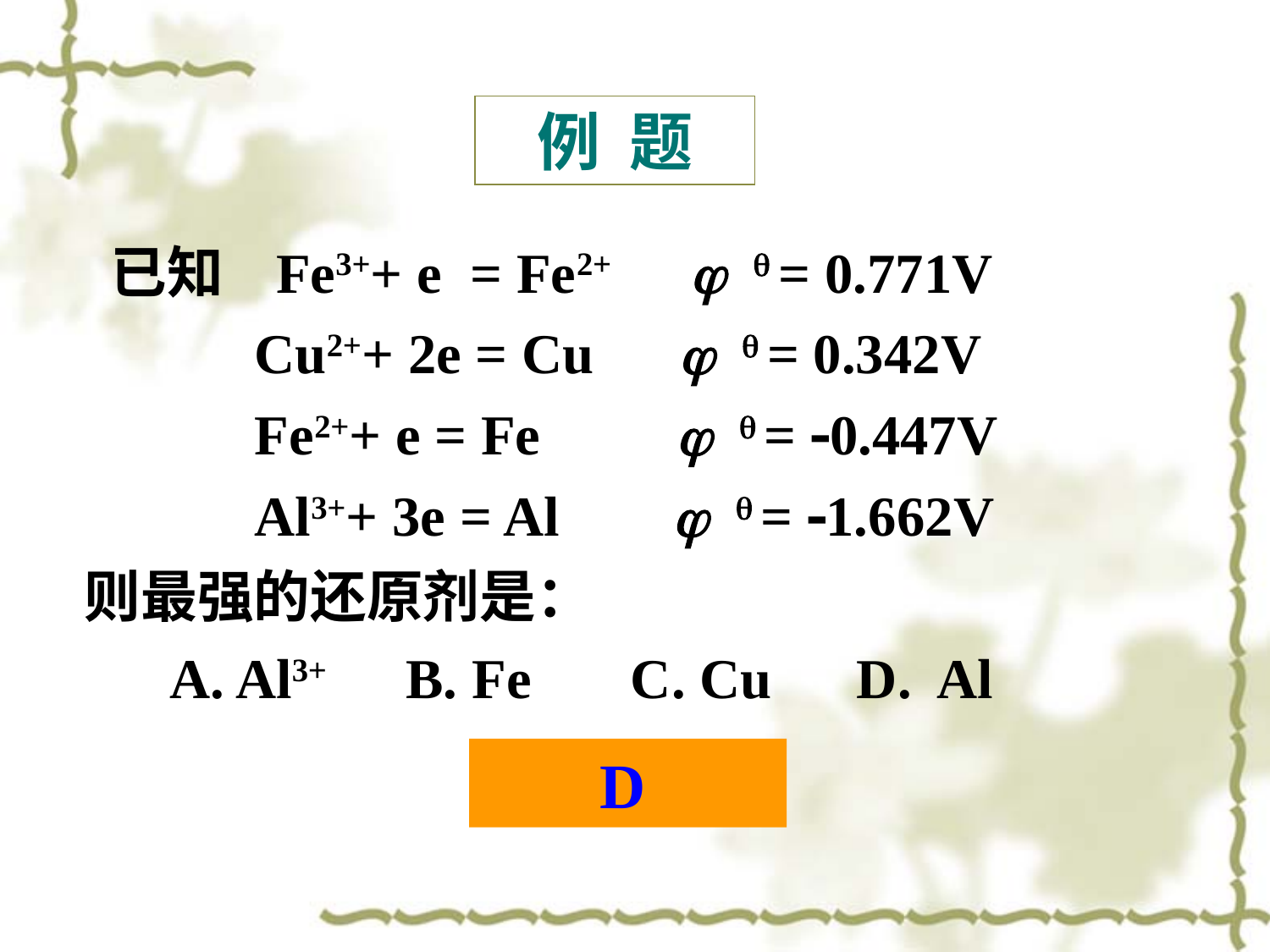

例  题
 已知   Fe3++ e  = Fe2+      ϕ θ = 0.771V
            Cu2++ 2e = Cu      ϕ θ = 0.342V
            Fe2++ e = Fe          ϕ θ = −0.447V
            Al3++ 3e = Al        ϕ θ = −1.662V
则最强的还原剂是：
      A. Al3+      B. Fe       C. Cu      D.  Al
D